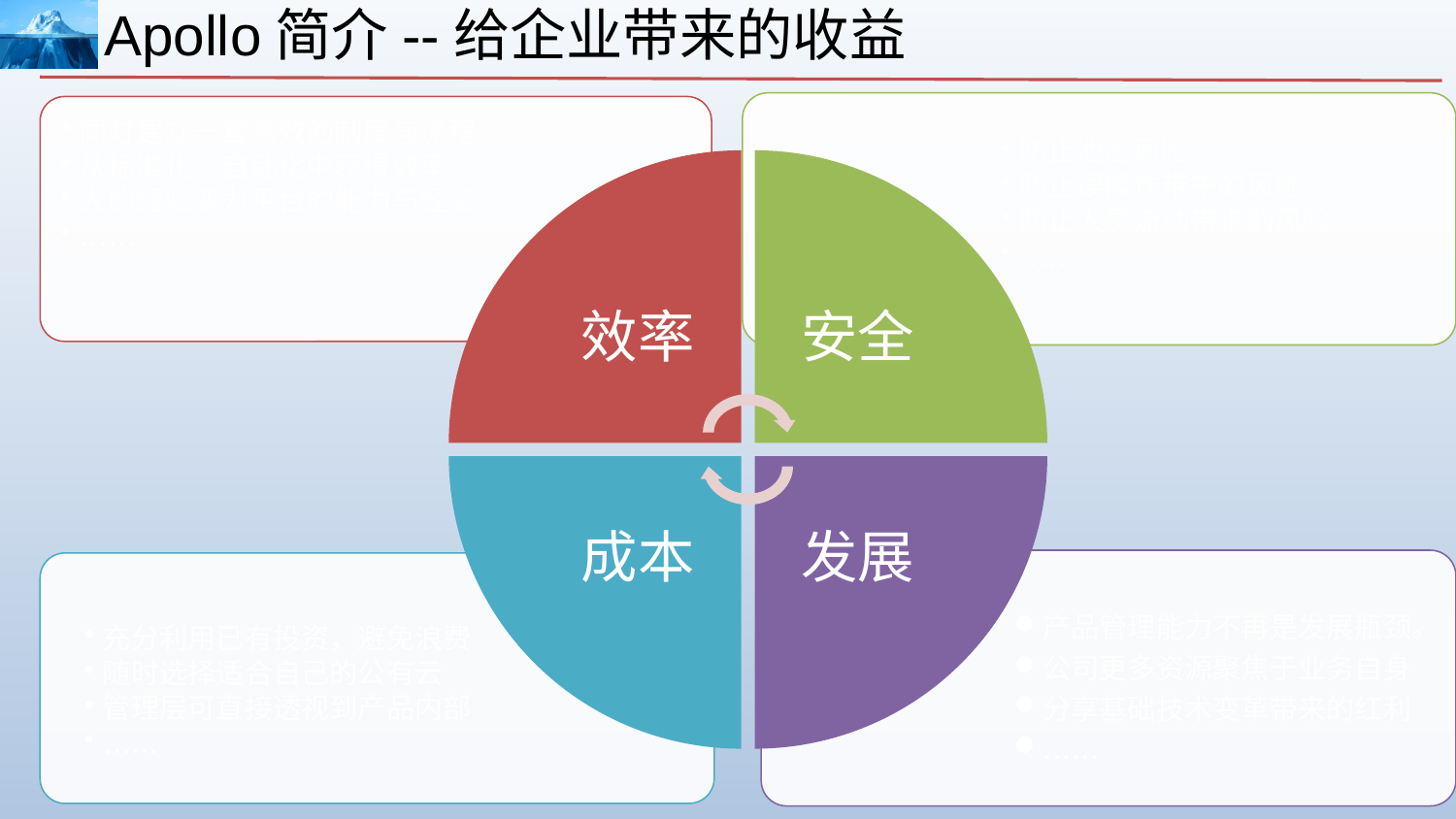

Apollo简介--给企业带来的收益
产品管理能力不再是发展瓶颈。
公司更多资源聚焦于业务自身
分享基础技术变革带来的红利
……

充分利用已有投资，避免浪费
随时选择适合自己的公有云
管理层可直接透视到产品内部
…...

防止泄密风险
防止误操作带来的风险
防止人员流动带来的风险
……
同时建立一套高效的制度与流程
从标准化、自动化中获得效率
人的经验变为平台的能力与经验
……
效率
安全
发展
成本